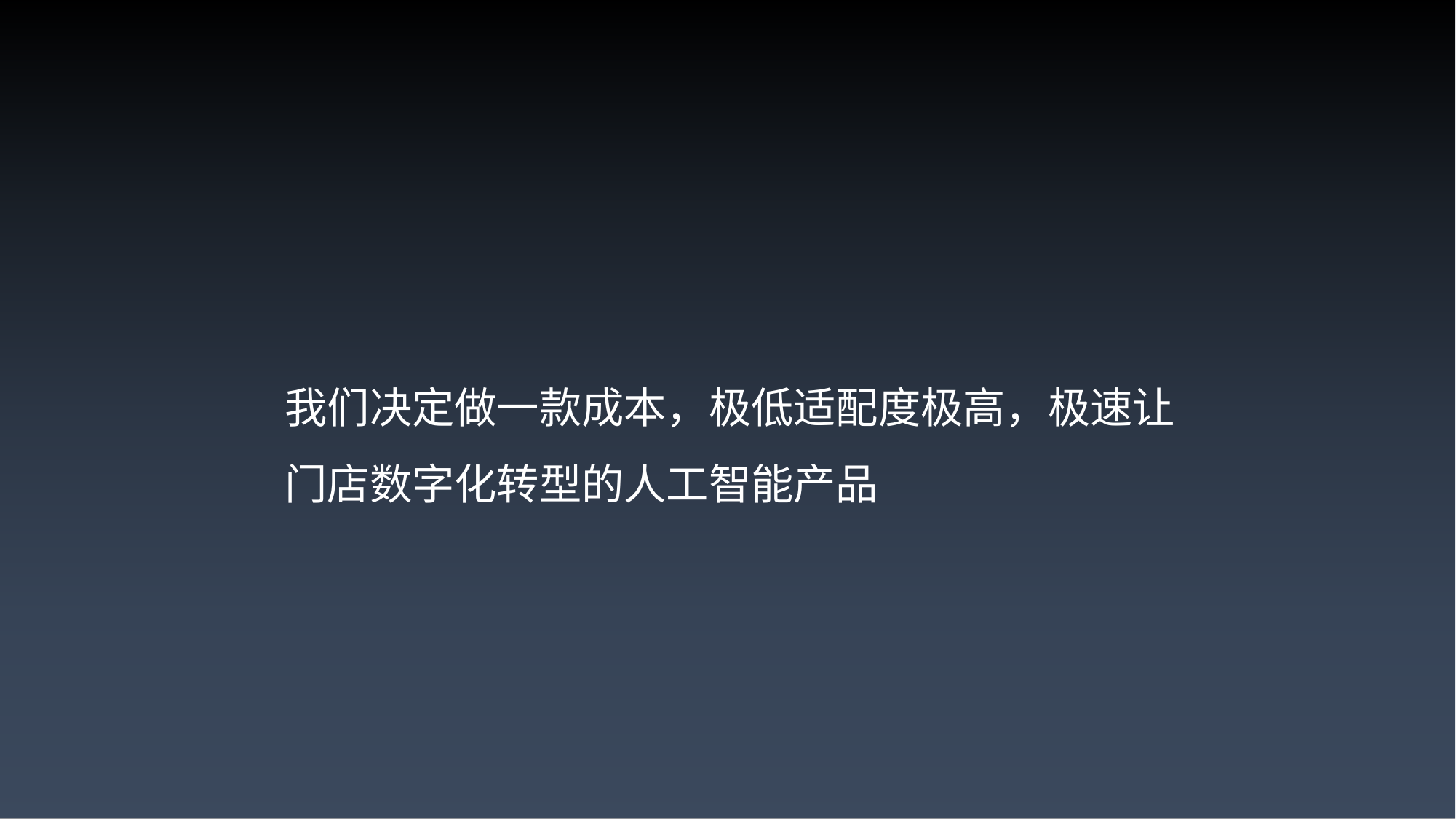

我们决定做一款成本，极低适配度极高，极速让门店数字化转型的人工智能产品